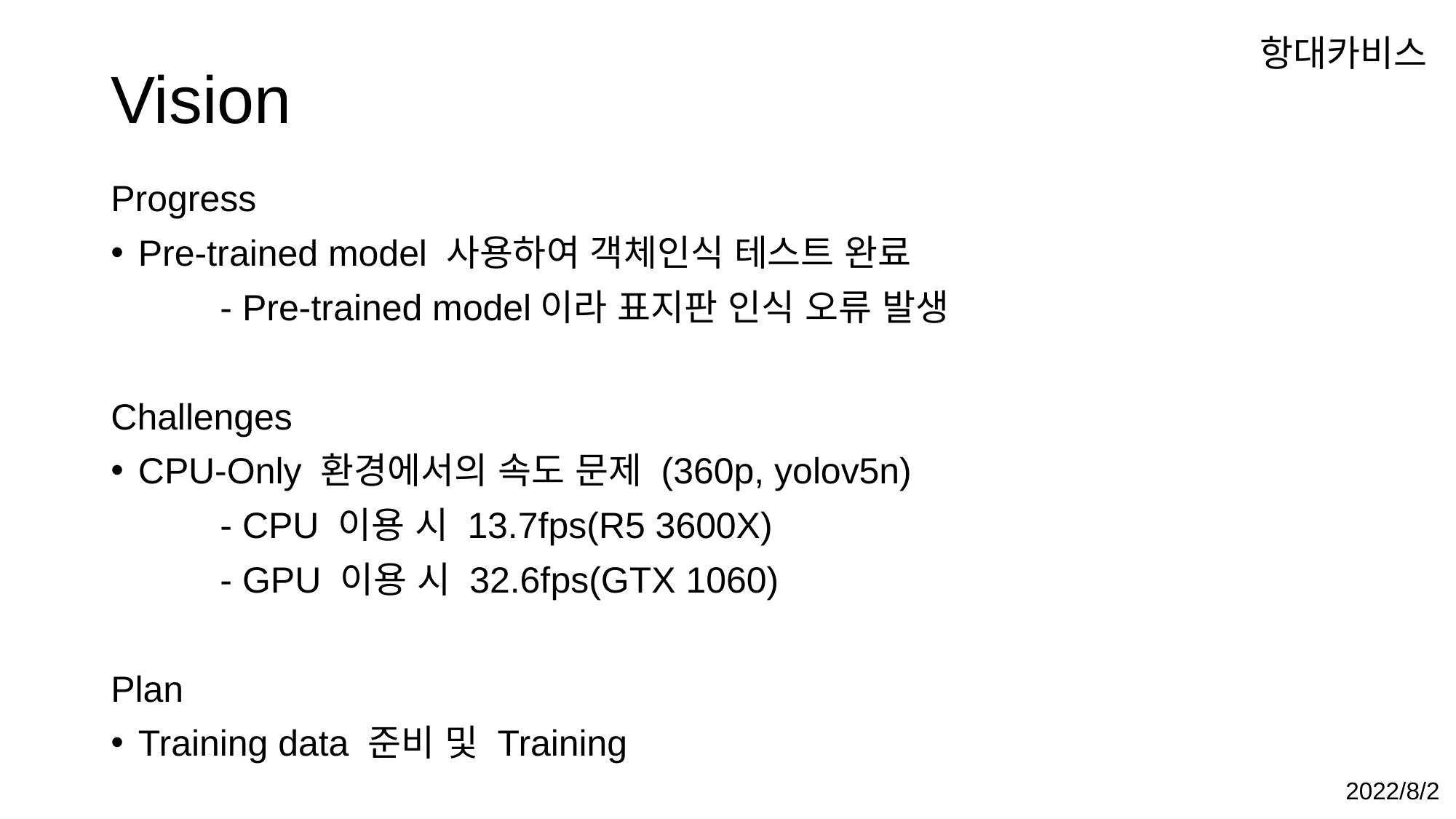

# Vision
항대카비스
Progress
Pre-trained model 사용하여 객체인식 테스트 완료
	- Pre-trained model이라 표지판 인식 오류 발생

Challenges
CPU-Only 환경에서의 속도 문제 (360p, yolov5n)
	- CPU 이용 시 13.7fps(R5 3600X)
	- GPU 이용 시 32.6fps(GTX 1060)

Plan
Training data 준비 및 Training

2022/8/2